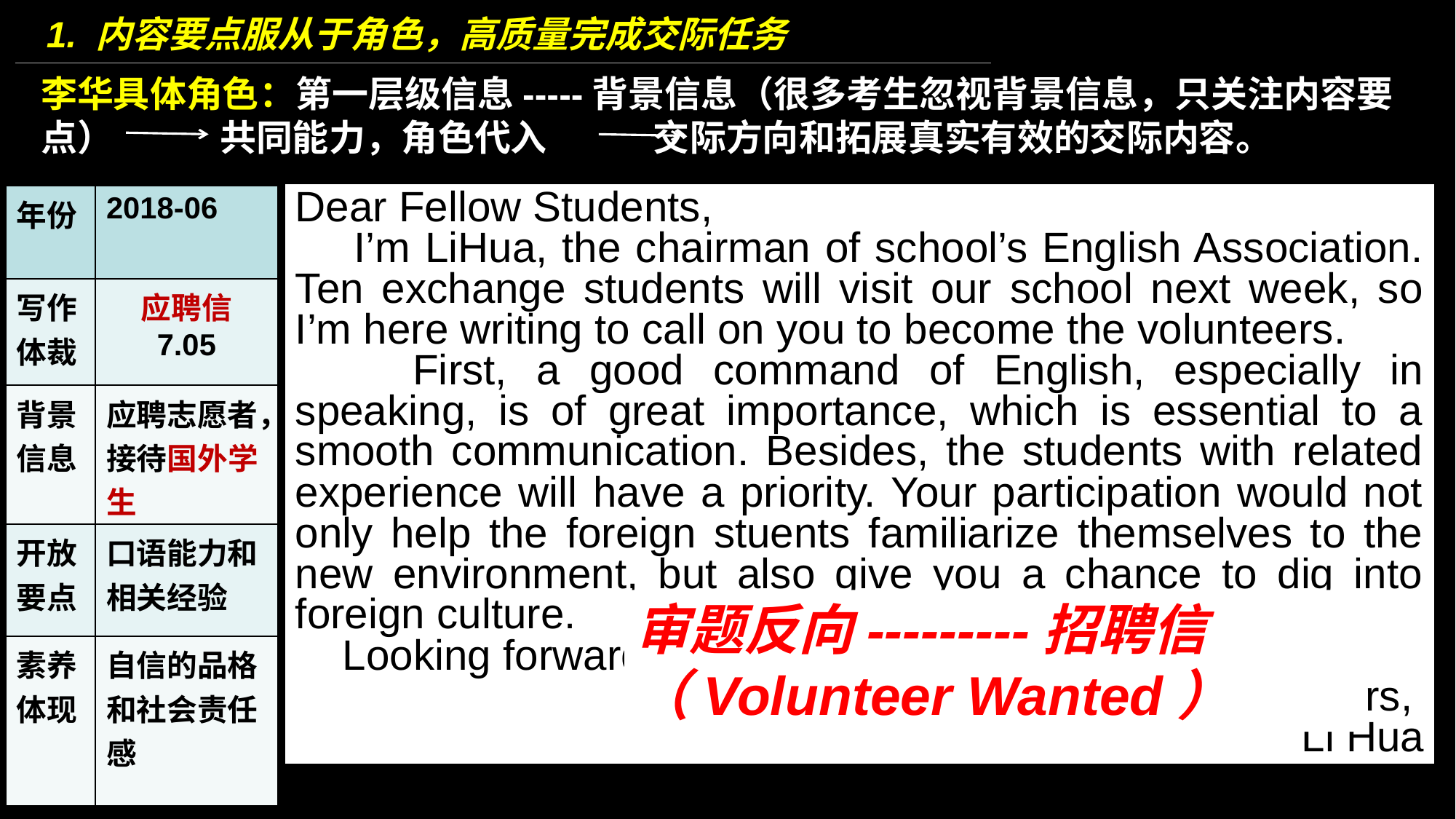

1. 内容要点服从于角色，高质量完成交际任务
李华具体角色：第一层级信息-----背景信息（很多考生忽视背景信息，只关注内容要点）             共同能力，角色代入             交际方向和拓展真实有效的交际内容。
Dear Fellow Students,
    I’m LiHua, the chairman of school’s English Association. Ten exchange students will visit our school next week, so I’m here writing to call on you to become the volunteers.
    First, a good command of English, especially in speaking, is of great importance, which is essential to a smooth communication. Besides, the students with related experience will have a priority. Your participation would not only help the foreign stuents familiarize themselves to the new environment, but also give you a chance to dig into foreign culture.
    Looking forward to your active participation!
Yours,
Li Hua
| 年份 | 2018-06 |
| --- | --- |
| 写作体裁 | 应聘信 7.05 |
| 背景信息 | 应聘志愿者，接待国外学生 |
| 开放要点 | 口语能力和相关经验 |
| 素养体现 | 自信的品格和社会责任感 |
审题反向---------招聘信（Volunteer Wanted）